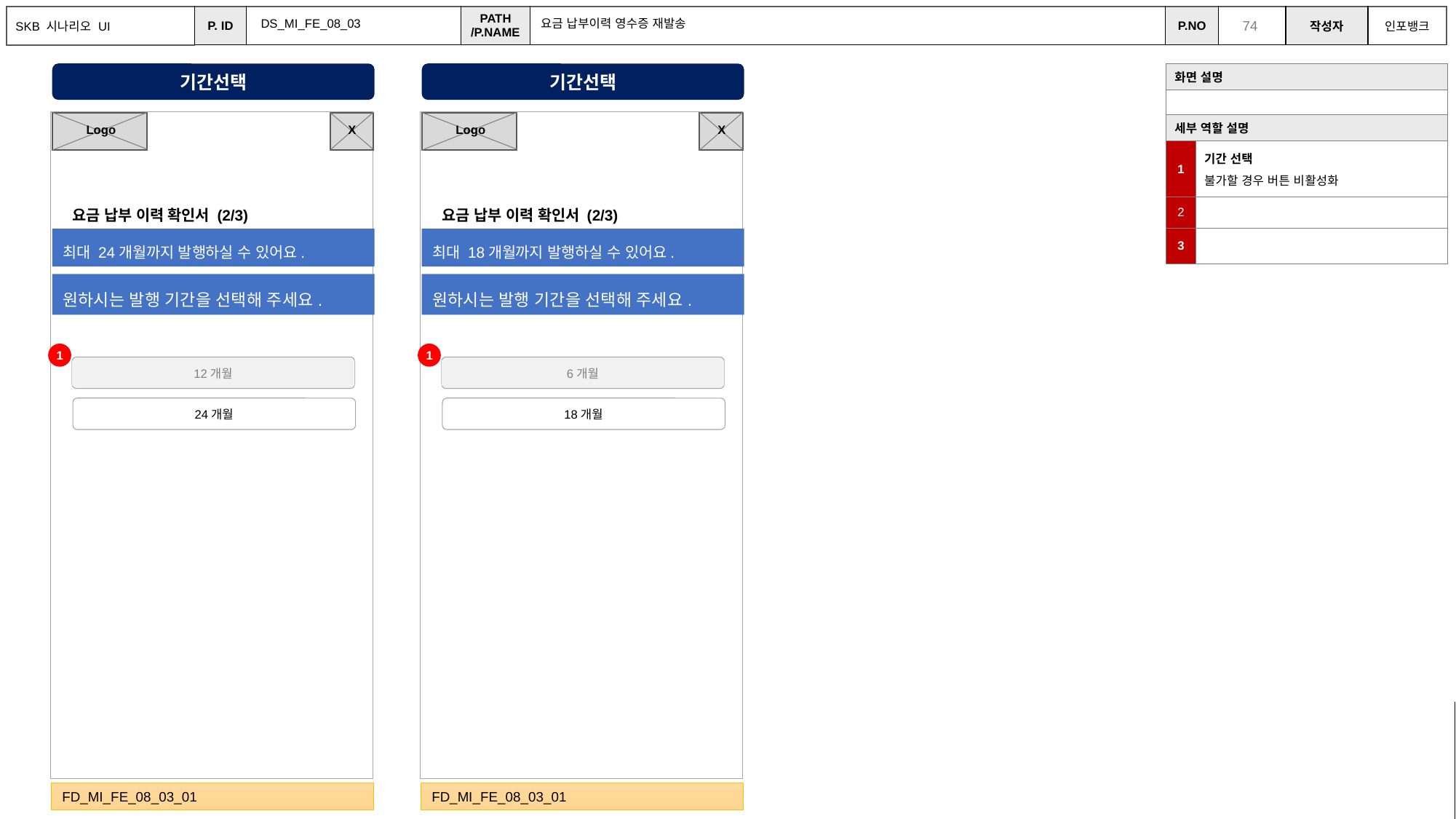

DS_MI_FE_08_03
요금 납부이력 영수증 재발송
기간선택
기간선택
| 화면 설명 |  |
| --- | --- |
|  |  |
| 세부 역할 설명 |  |
| 1 | 기간 선택 불가할 경우 버튼 비활성화 |
| 2 |  |
| 3 |  |

X

X

Logo

Logo
요금 납부 이력 확인서 (2/3)
요금 납부 이력 확인서 (2/3)
최대 24개월까지 발행하실 수 있어요.
최대 18개월까지 발행하실 수 있어요.
원하시는 발행 기간을 선택해 주세요.
원하시는 발행 기간을 선택해 주세요.
1
1

12개월

6개월

24개월

18개월
요금 납부 영수증 > 기간 옵션 선택하는거 넣기
FD_MI_FE_08_03_01
FD_MI_FE_08_03_01